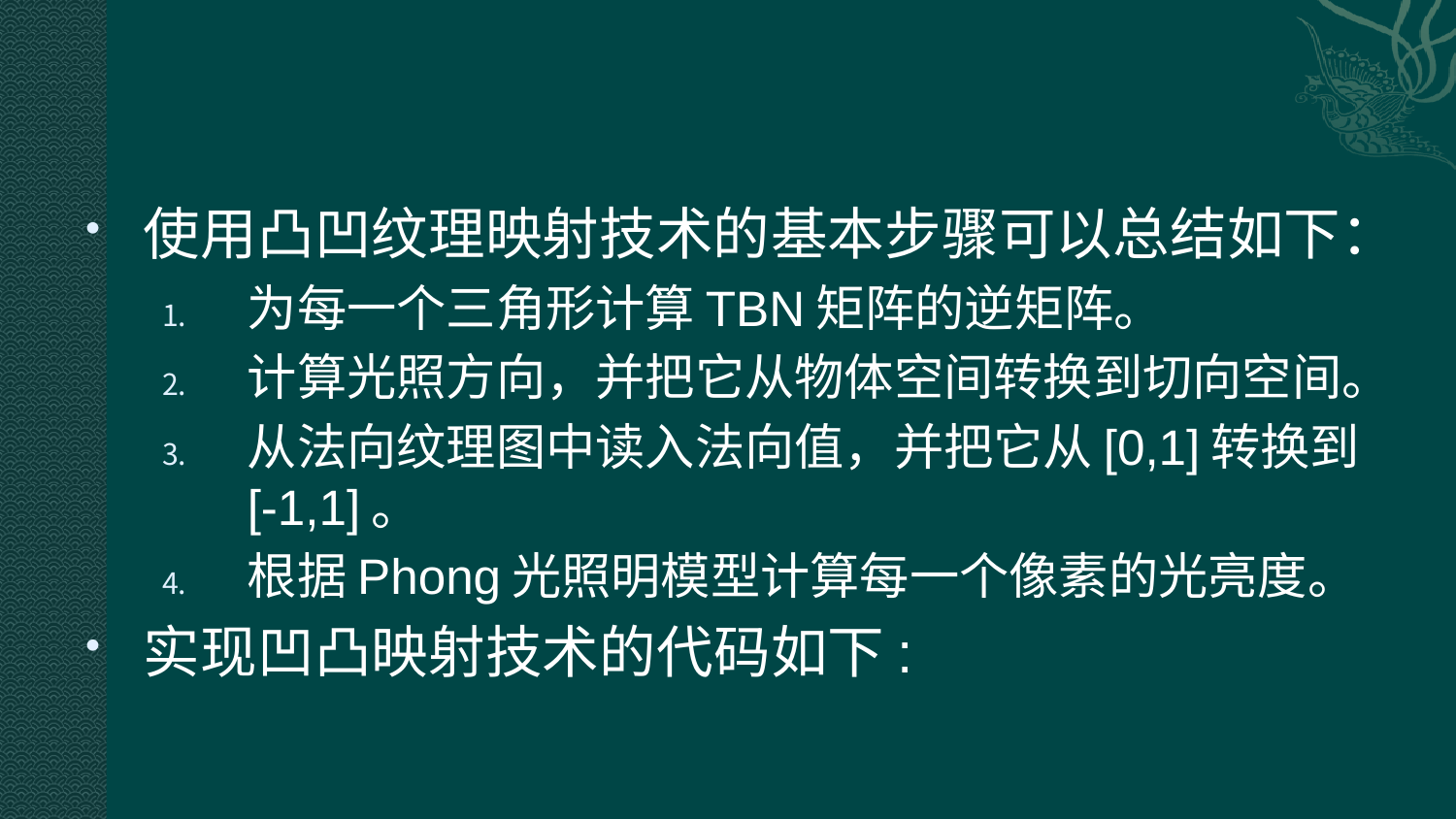

#
使用凸凹纹理映射技术的基本步骤可以总结如下：
为每一个三角形计算TBN矩阵的逆矩阵。
计算光照方向，并把它从物体空间转换到切向空间。
从法向纹理图中读入法向值，并把它从[0,1]转换到[-1,1]。
根据Phong光照明模型计算每一个像素的光亮度。
实现凹凸映射技术的代码如下: